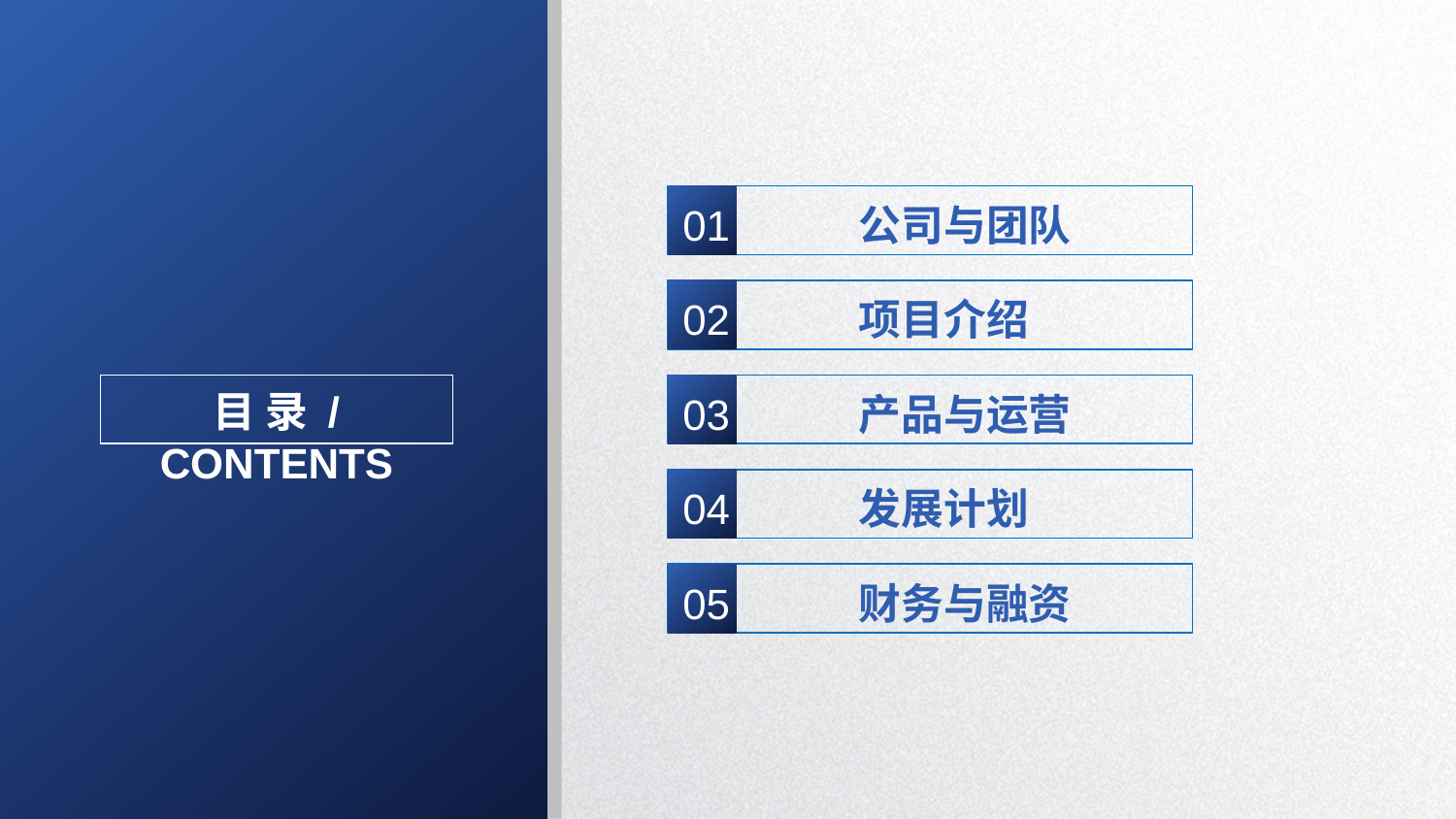

01          公司与团队

02          项目介绍

目 录 / CONTENTS
03          产品与运营

04          发展计划

05          财务与融资